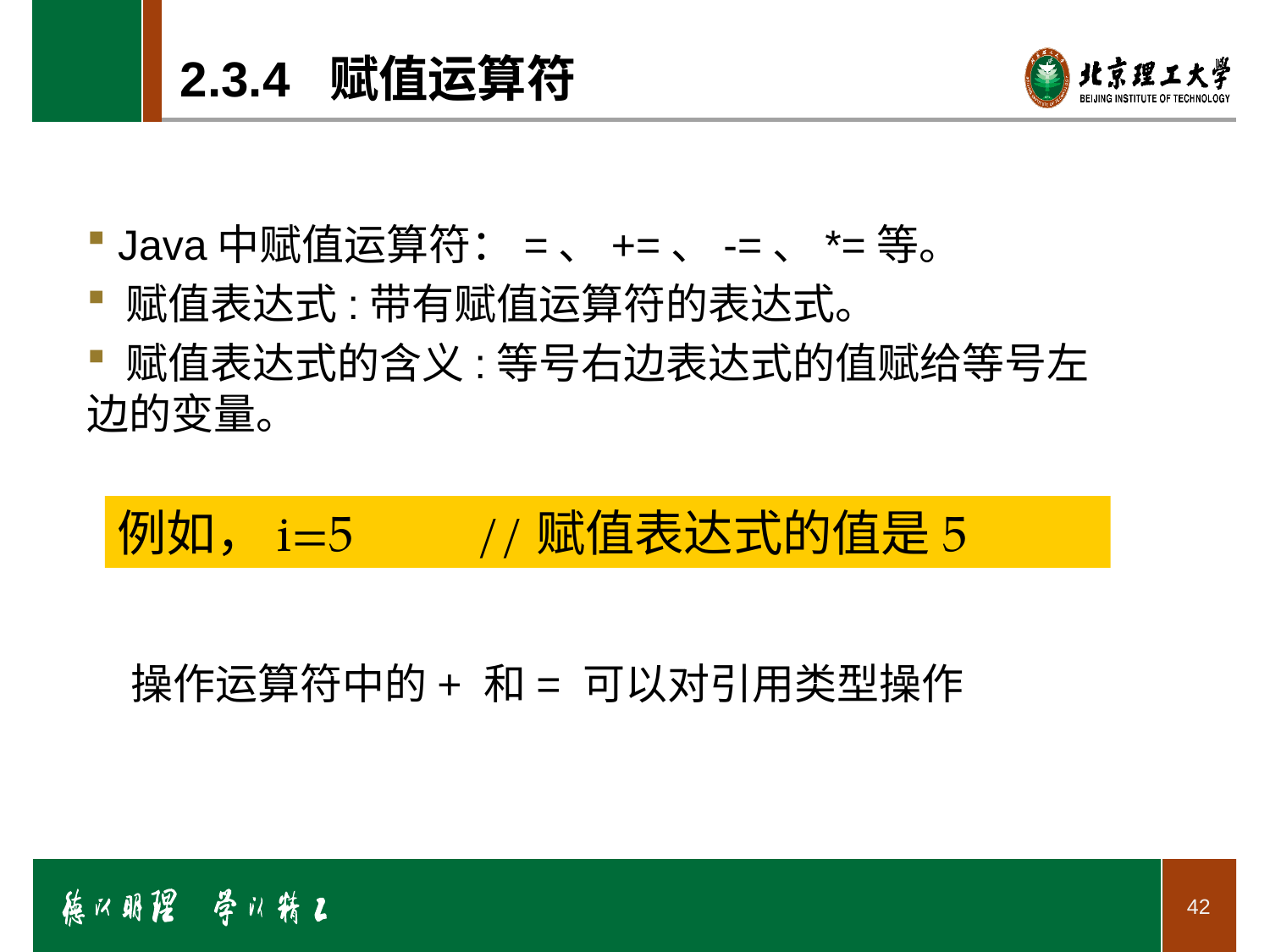

# 2.3.4  赋值运算符
 Java中赋值运算符：=、+=、-=、*=等。
 赋值表达式:带有赋值运算符的表达式。
 赋值表达式的含义:等号右边表达式的值赋给等号左边的变量。

例如，i=5          //赋值表达式的值是5
操作运算符中的+ 和= 可以对引用类型操作